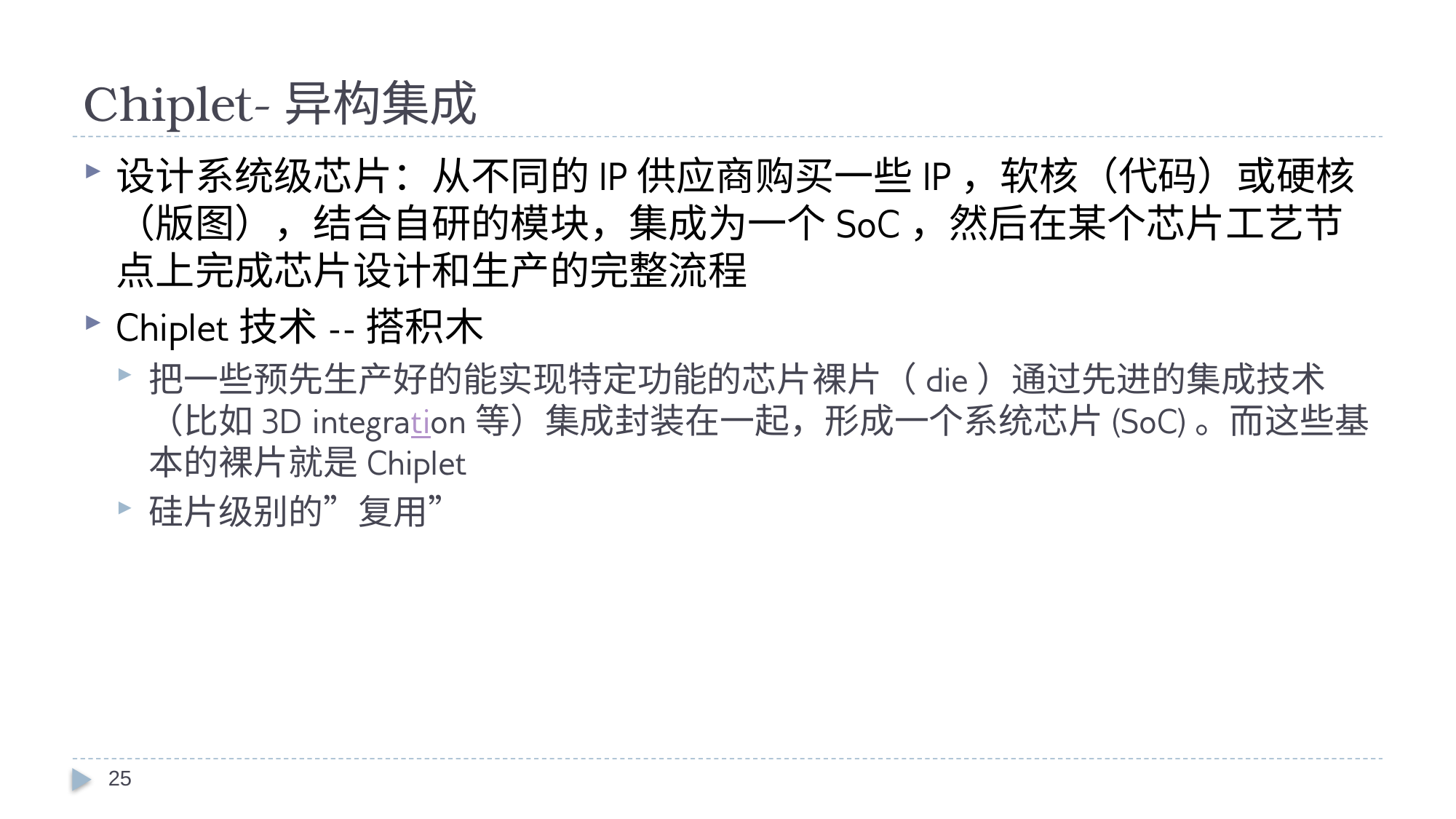

# Chiplet-异构集成
设计系统级芯片：从不同的IP供应商购买一些IP，软核（代码）或硬核（版图），结合自研的模块，集成为一个SoC，然后在某个芯片工艺节点上完成芯片设计和生产的完整流程
Chiplet技术--搭积木
把一些预先生产好的能实现特定功能的芯片裸片（die）通过先进的集成技术（比如3D integration等）集成封装在一起，形成一个系统芯片(SoC)。而这些基本的裸片就是Chiplet
硅片级别的”复用”
25